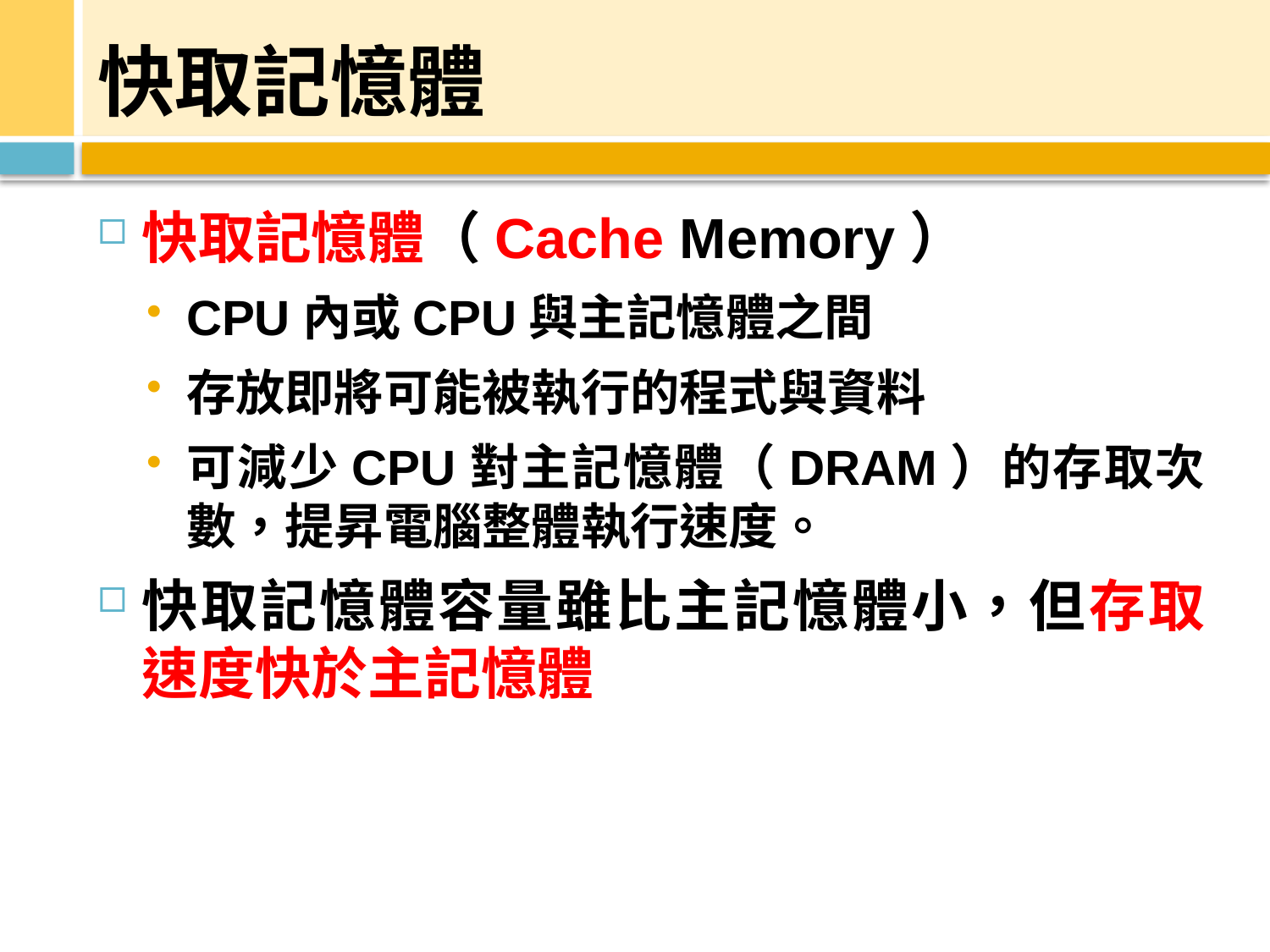

# 快取記憶體
快取記憶體（Cache Memory）
CPU內或CPU與主記憶體之間
存放即將可能被執行的程式與資料
可減少CPU對主記憶體（DRAM）的存取次數，提昇電腦整體執行速度。
快取記憶體容量雖比主記憶體小，但存取速度快於主記憶體